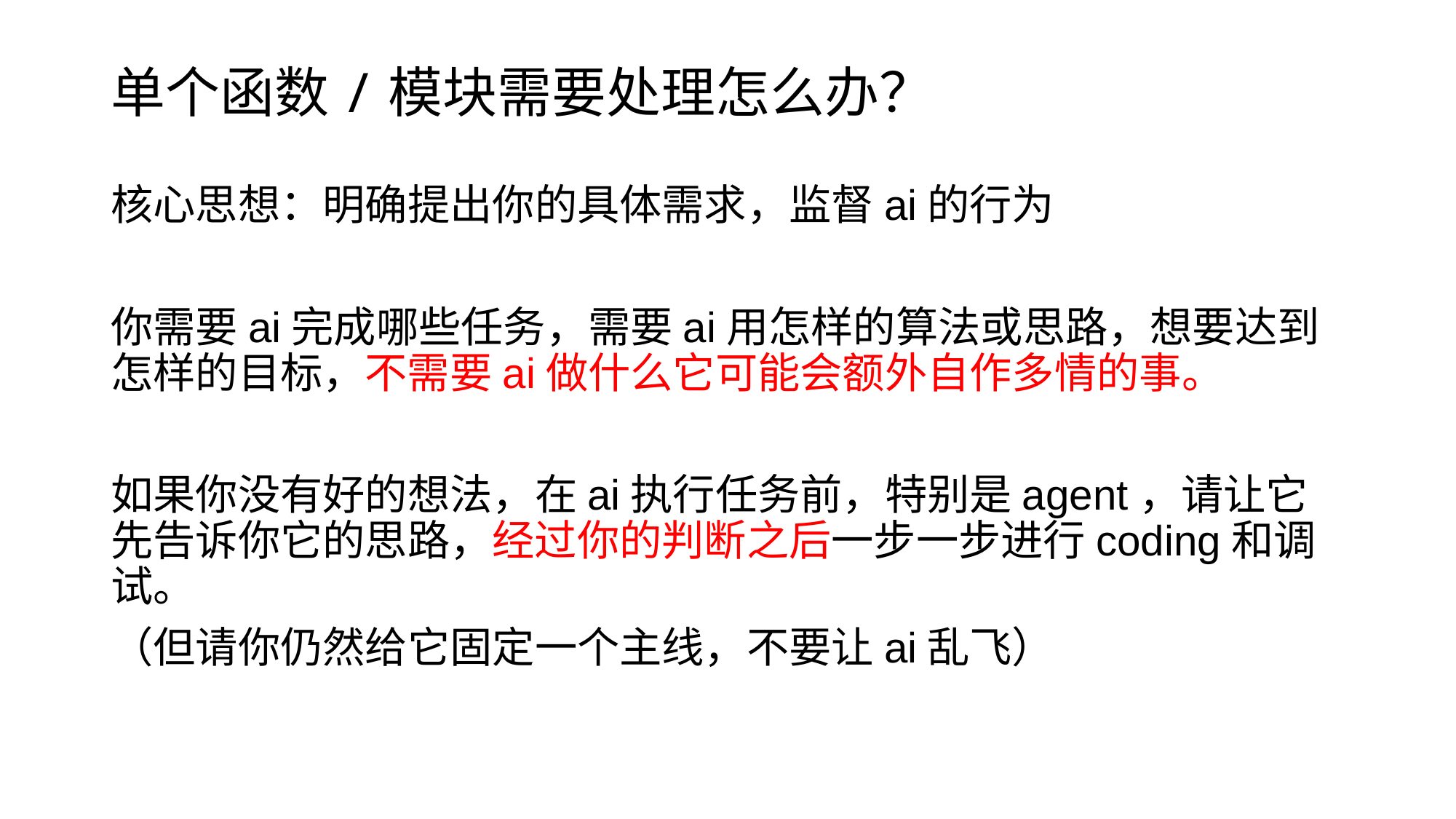

# 单个函数/模块需要处理怎么办？
核心思想：明确提出你的具体需求，监督ai的行为

你需要ai完成哪些任务，需要ai用怎样的算法或思路，想要达到怎样的目标，不需要ai做什么它可能会额外自作多情的事。

如果你没有好的想法，在ai执行任务前，特别是agent，请让它先告诉你它的思路，经过你的判断之后一步一步进行coding和调试。
（但请你仍然给它固定一个主线，不要让ai乱飞）